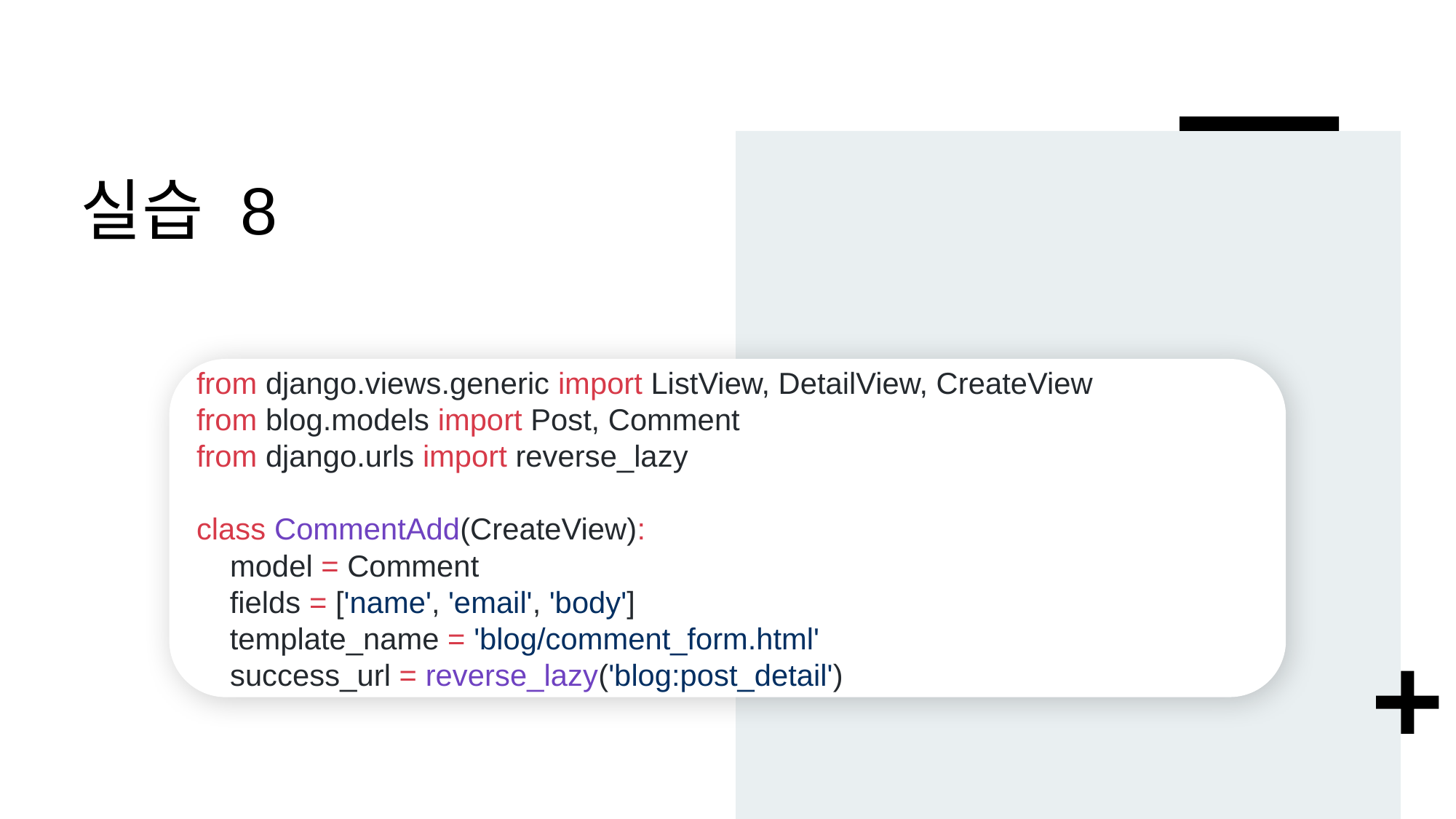

# 실습 8
from django.views.generic import ListView, DetailView, CreateView
from blog.models import Post, Comment
from django.urls import reverse_lazy

class CommentAdd(CreateView):
    model = Comment
    fields = ['name', 'email', 'body']
    template_name = 'blog/comment_form.html'
    success_url = reverse_lazy('blog:post_detail')